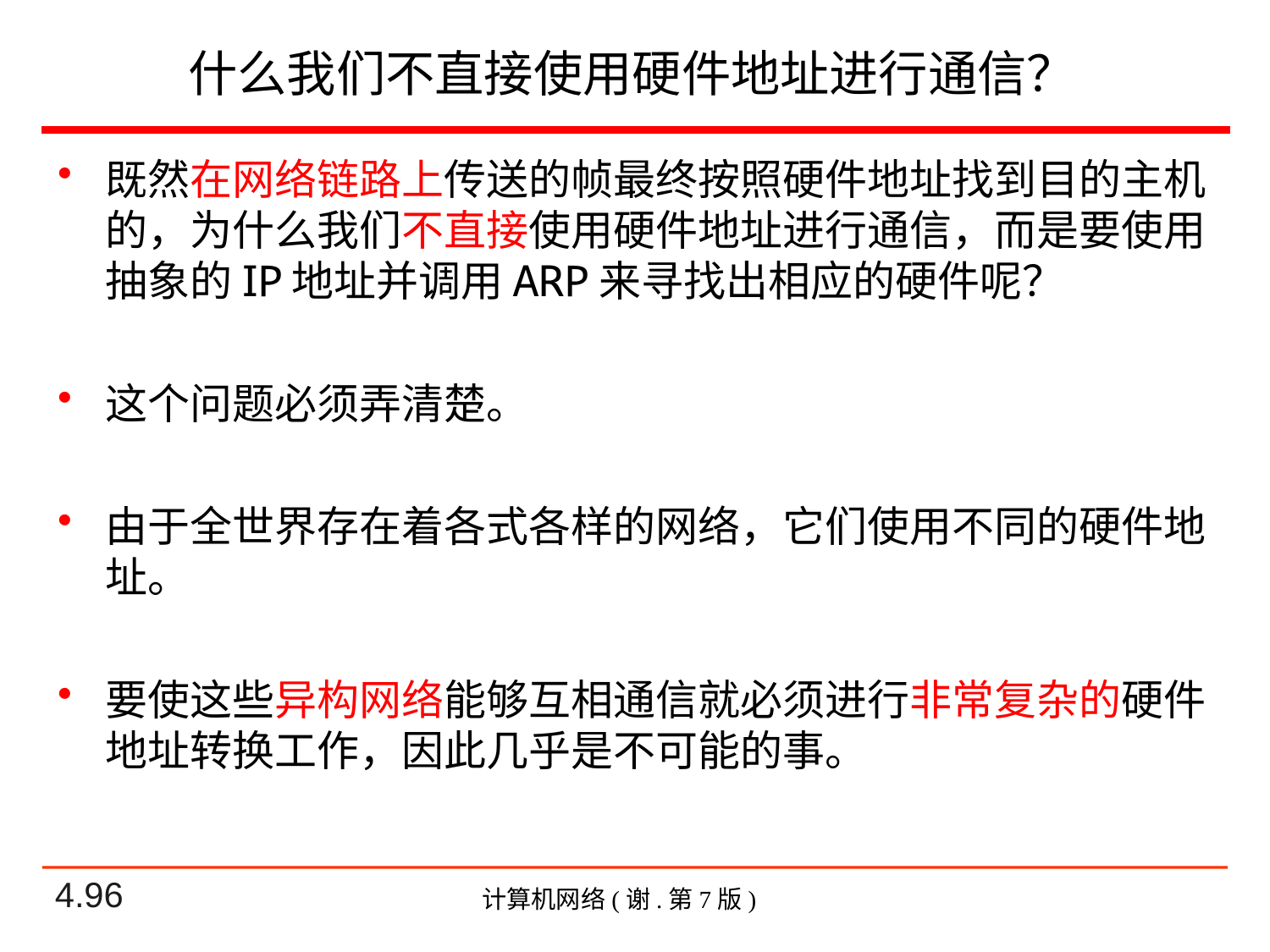

# 什么我们不直接使用硬件地址进行通信？
既然在网络链路上传送的帧最终按照硬件地址找到目的主机的，为什么我们不直接使用硬件地址进行通信，而是要使用抽象的IP地址并调用ARP来寻找出相应的硬件呢？

这个问题必须弄清楚。

由于全世界存在着各式各样的网络，它们使用不同的硬件地址。

要使这些异构网络能够互相通信就必须进行非常复杂的硬件地址转换工作，因此几乎是不可能的事。